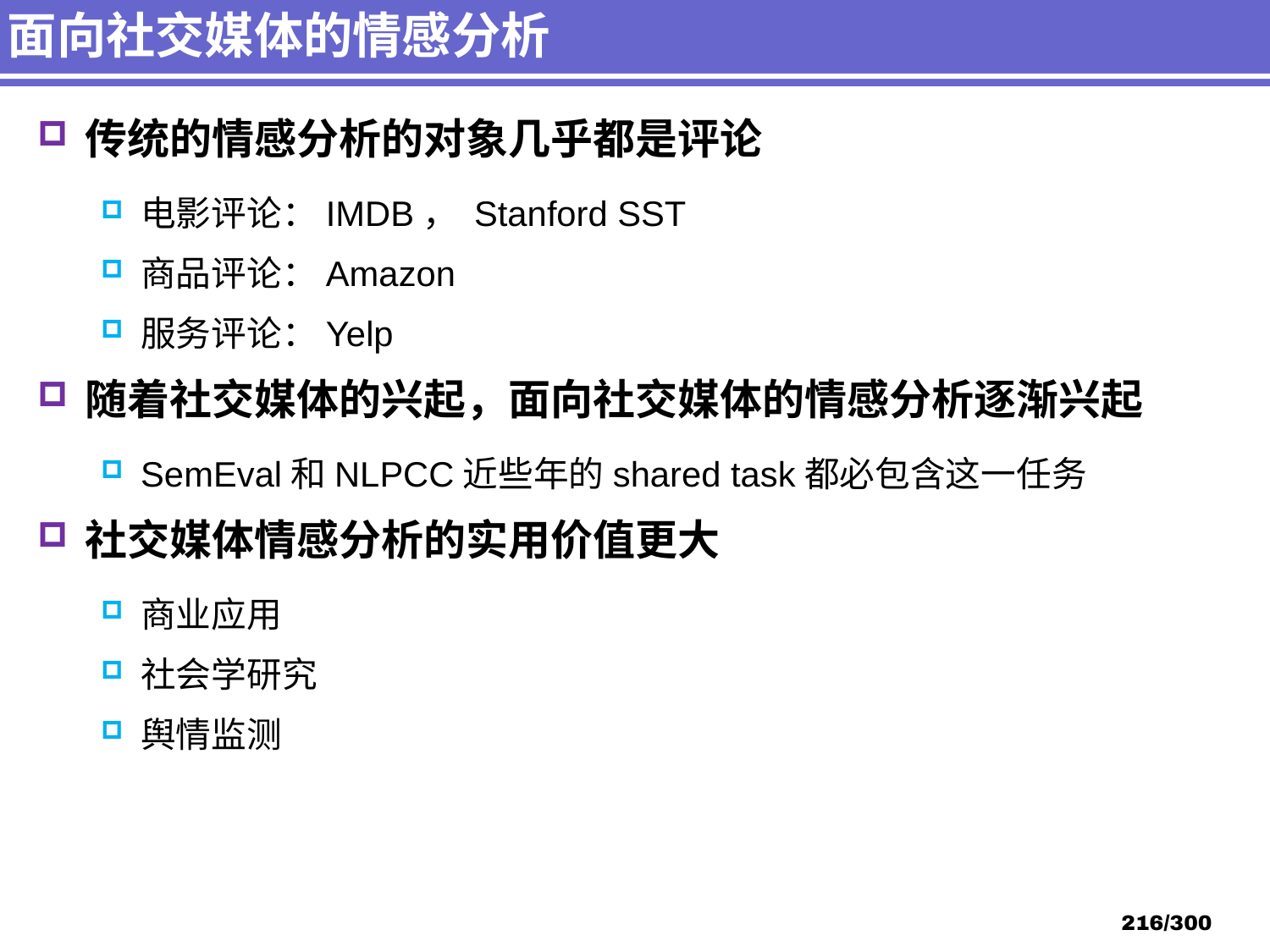

# 面向社交媒体的情感分析
传统的情感分析的对象几乎都是评论
电影评论：IMDB， Stanford SST
商品评论：Amazon
服务评论：Yelp
随着社交媒体的兴起，面向社交媒体的情感分析逐渐兴起
SemEval和NLPCC近些年的shared task都必包含这一任务
社交媒体情感分析的实用价值更大
商业应用
社会学研究
舆情监测

216/300